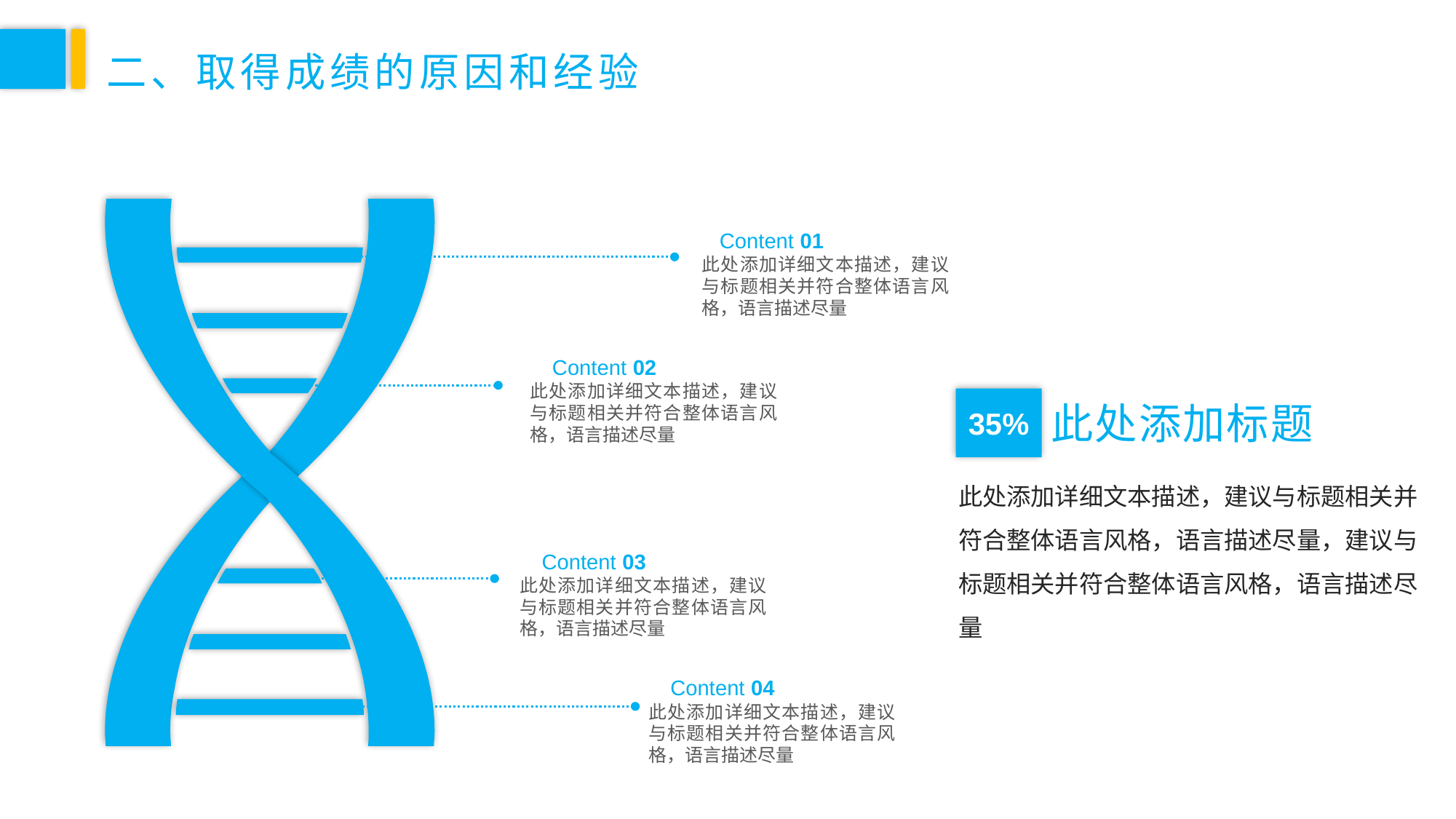

二、取得成绩的原因和经验

Content 01

此处添加详细文本描述，建议与标题相关并符合整体语言风格，语言描述尽量

Content 02
此处添加详细文本描述，建议与标题相关并符合整体语言风格，语言描述尽量

35%
此处添加标题
此处添加详细文本描述，建议与标题相关并符合整体语言风格，语言描述尽量，建议与标题相关并符合整体语言风格，语言描述尽量
Content 03
此处添加详细文本描述，建议与标题相关并符合整体语言风格，语言描述尽量

Content 04
此处添加详细文本描述，建议与标题相关并符合整体语言风格，语言描述尽量